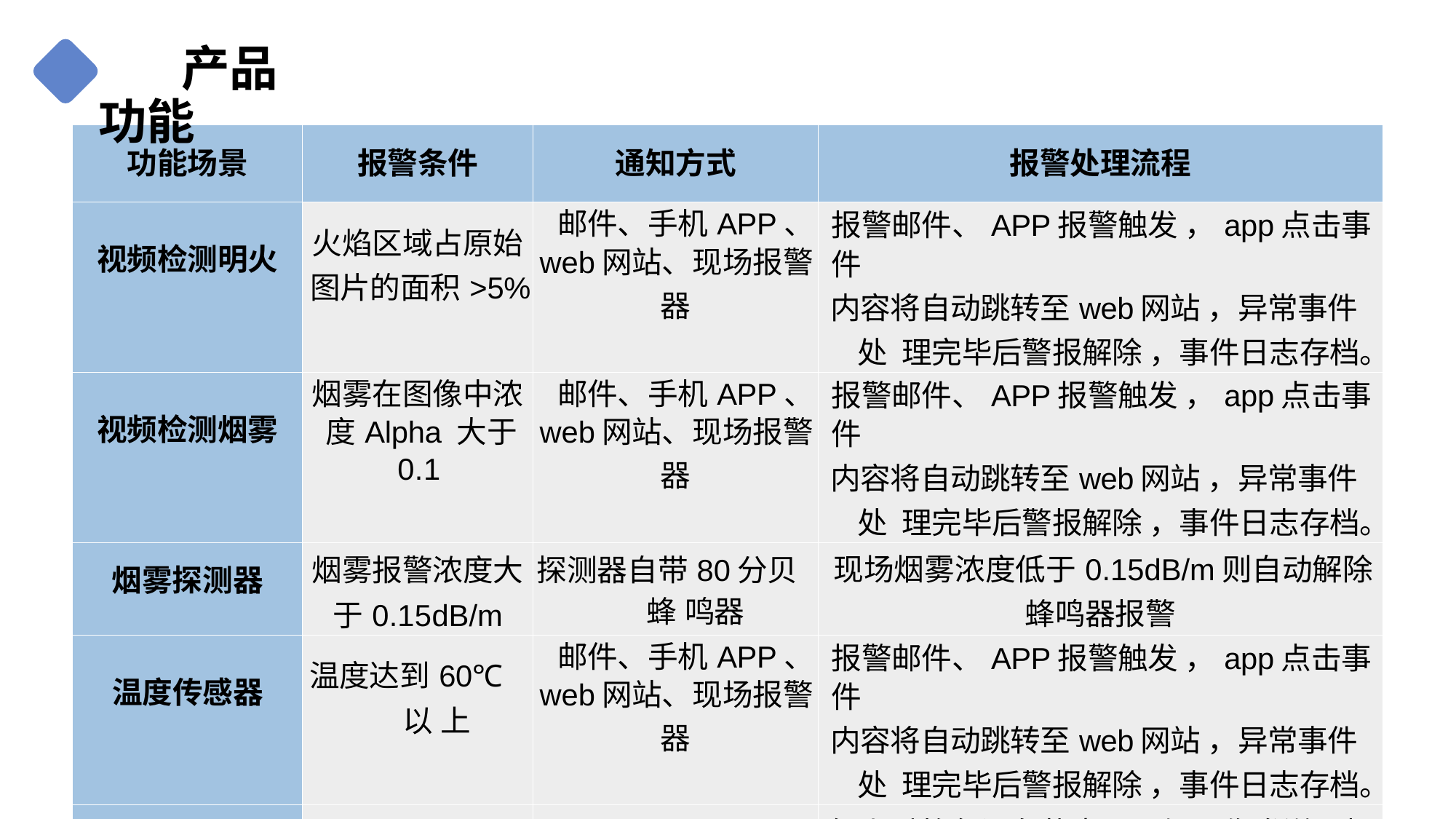

产品功能

| 功能场景 | 报警条件 | 通知方式 | 报警处理流程 |
| --- | --- | --- | --- |
| 视频检测明火 | 火焰区域占原始 图片的面积>5% | 邮件、手机APP、 web网站、现场报警 器 | 报警邮件、APP报警触发 ，app点击事件 内容将自动跳转至web网站 ，异常事件处 理完毕后警报解除 ，事件日志存档。 |
| 视频检测烟雾 | 烟雾在图像中浓 度Alpha 大于 0.1 | 邮件、手机APP、 web网站、现场报警 器 | 报警邮件、APP报警触发 ，app点击事件 内容将自动跳转至web网站 ，异常事件处 理完毕后警报解除 ，事件日志存档。 |
| 烟雾探测器 | 烟雾报警浓度大 于0.15dB/m | 探测器自带80分贝蜂 鸣器 | 现场烟雾浓度低于0.15dB/m则自动解除 蜂鸣器报警 |
| 温度传感器 | 温度达到60℃以 上 | 邮件、手机APP、 web网站、现场报警 器 | 报警邮件、APP报警触发 ，app点击事件 内容将自动跳转至web网站 ，异常事件处 理完毕后警报解除 ，事件日志存档。 |
| 定时巡检 | 每小时/次 | 邮件通知 | 每小时将各设备状态、现场图像发送至相 应管理人员邮箱。 |